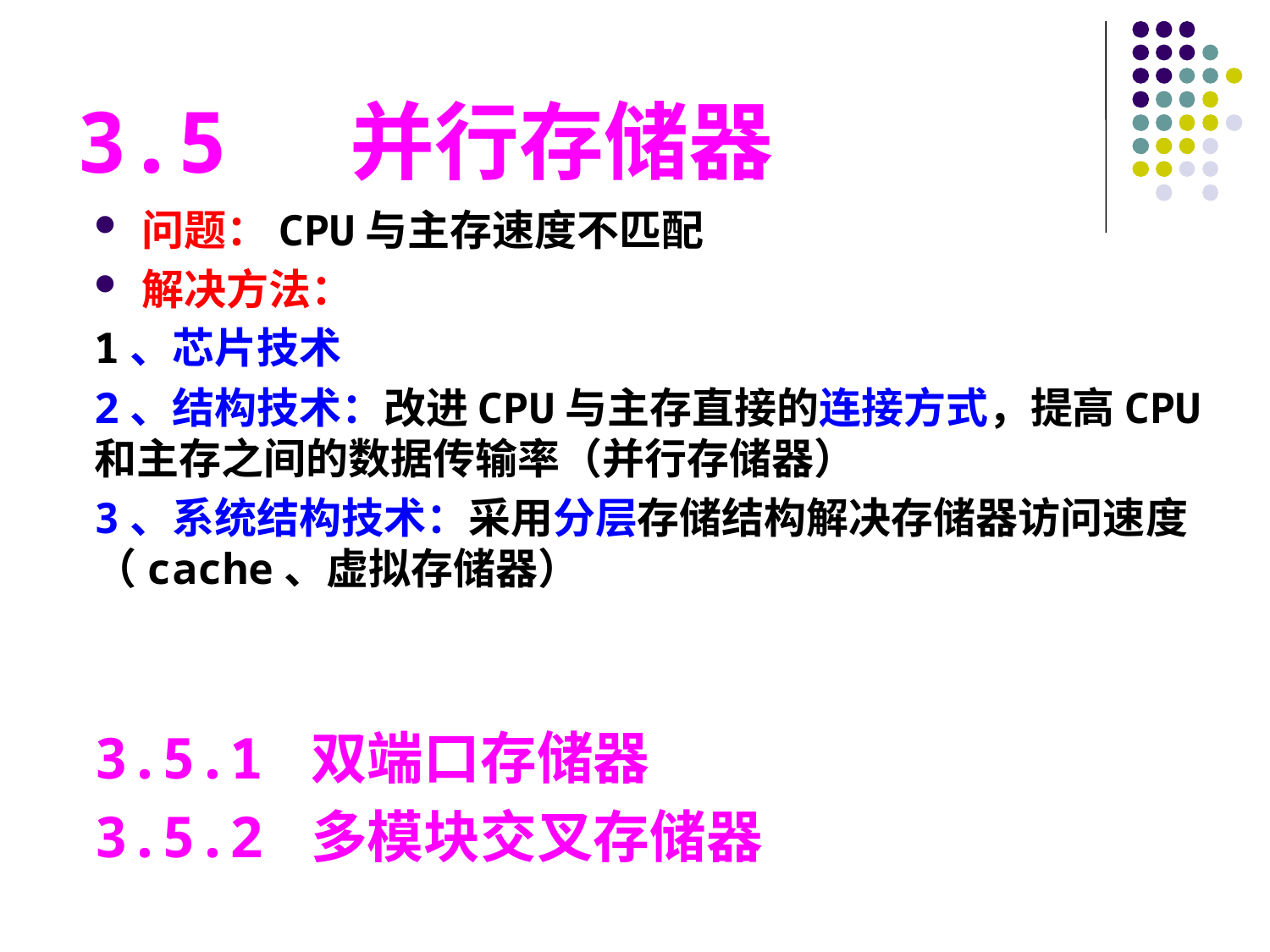

3.5  并行存储器
问题：CPU与主存速度不匹配
解决方法：
1、芯片技术
2、结构技术：改进CPU与主存直接的连接方式，提高CPU和主存之间的数据传输率（并行存储器）
3、系统结构技术：采用分层存储结构解决存储器访问速度（cache、虚拟存储器）

3.5.1 双端口存储器
3.5.2 多模块交叉存储器
# 53